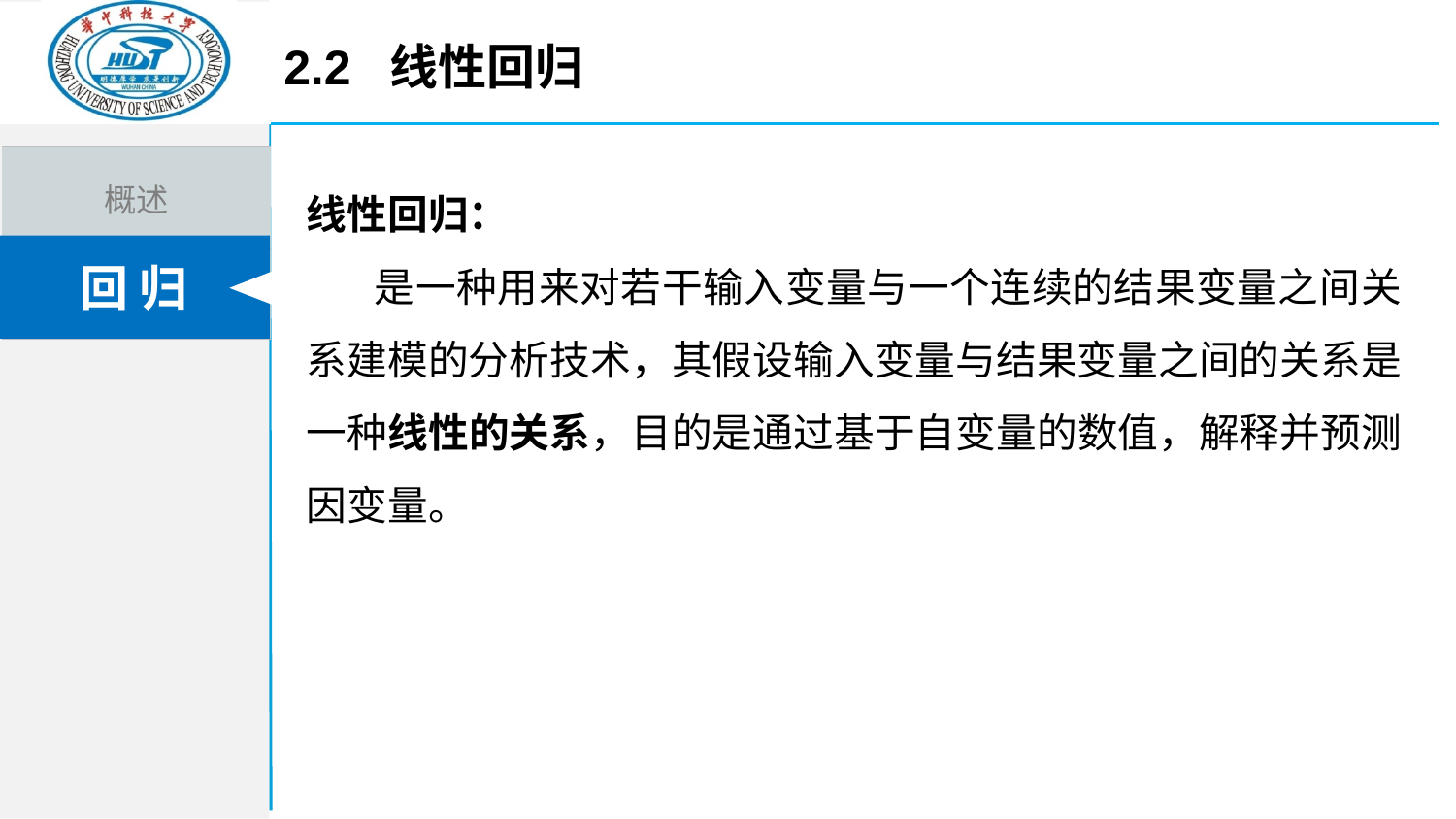

2.2  线性回归
线性回归：
      是一种用来对若干输入变量与一个连续的结果变量之间关系建模的分析技术，其假设输入变量与结果变量之间的关系是一种线性的关系，目的是通过基于自变量的数值，解释并预测因变量。